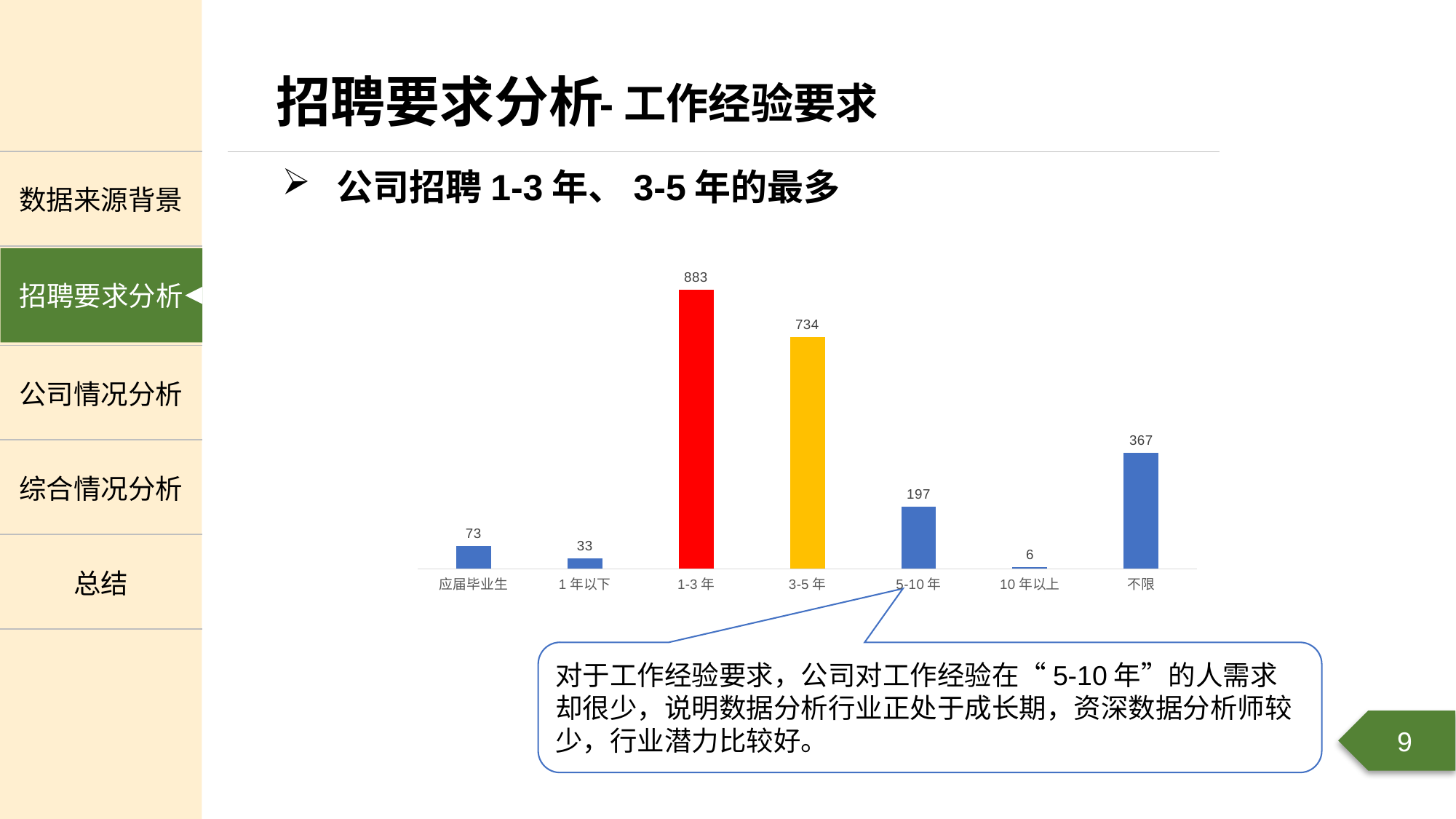

-工作经验要求
公司招聘1-3年、3-5年的最多

### Chart

| Category |  |
|---|---|
| 应届毕业生 | 73.0 |
| 1年以下 | 33.0 |
| 1-3年 | 883.0 |
| 3-5年 | 734.0 |
| 5-10年 | 197.0 |
| 10年以上 | 6.0 |
| 不限 | 367.0 |
对于工作经验要求，公司对工作经验在“5-10年”的人需求却很少，说明数据分析行业正处于成长期，资深数据分析师较少，行业潜力比较好。